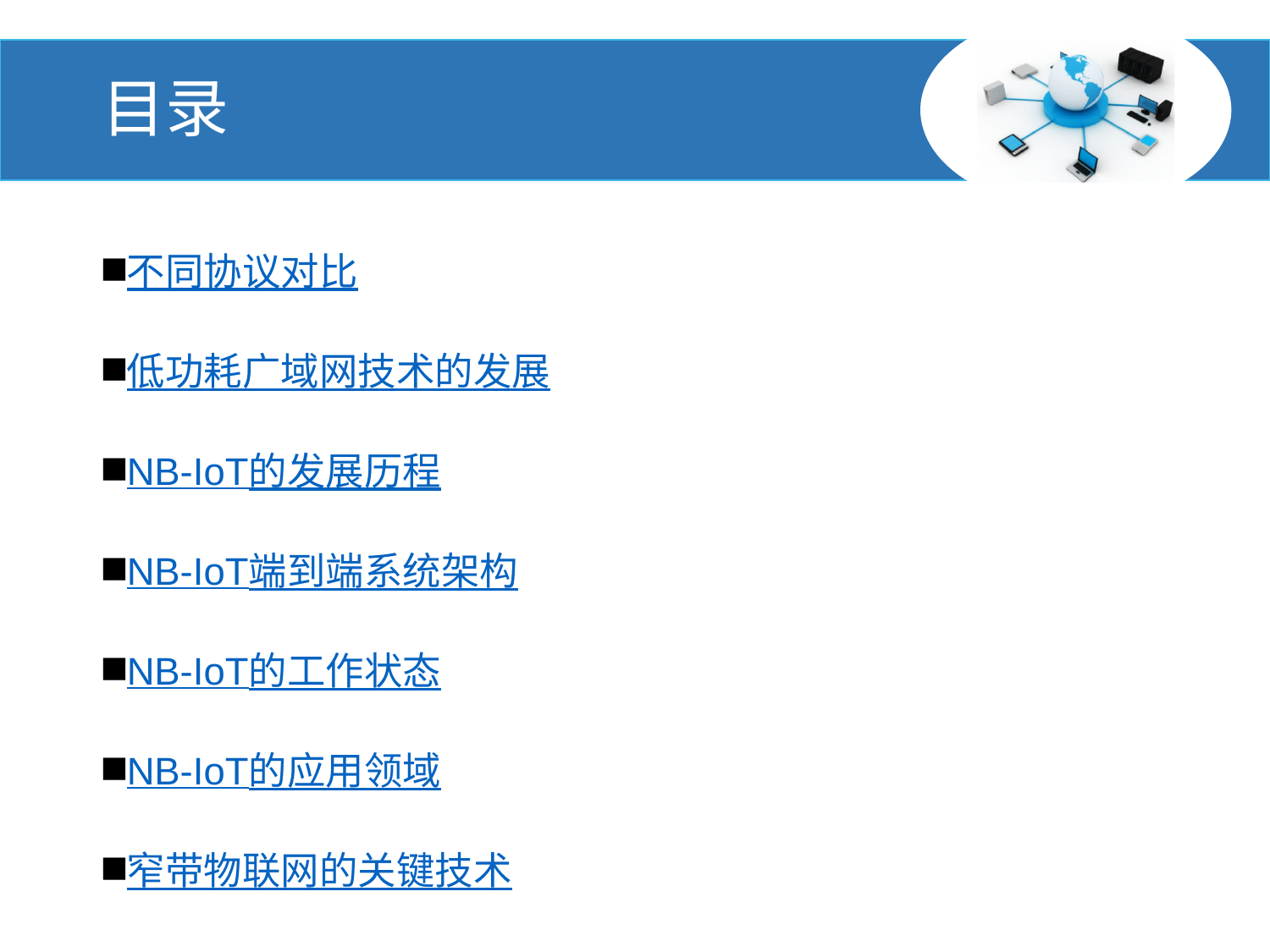

# 目录
不同协议对比
低功耗广域网技术的发展
NB-IoT的发展历程
NB-IoT端到端系统架构
NB-IoT的工作状态
NB-IoT的应用领域
窄带物联网的关键技术